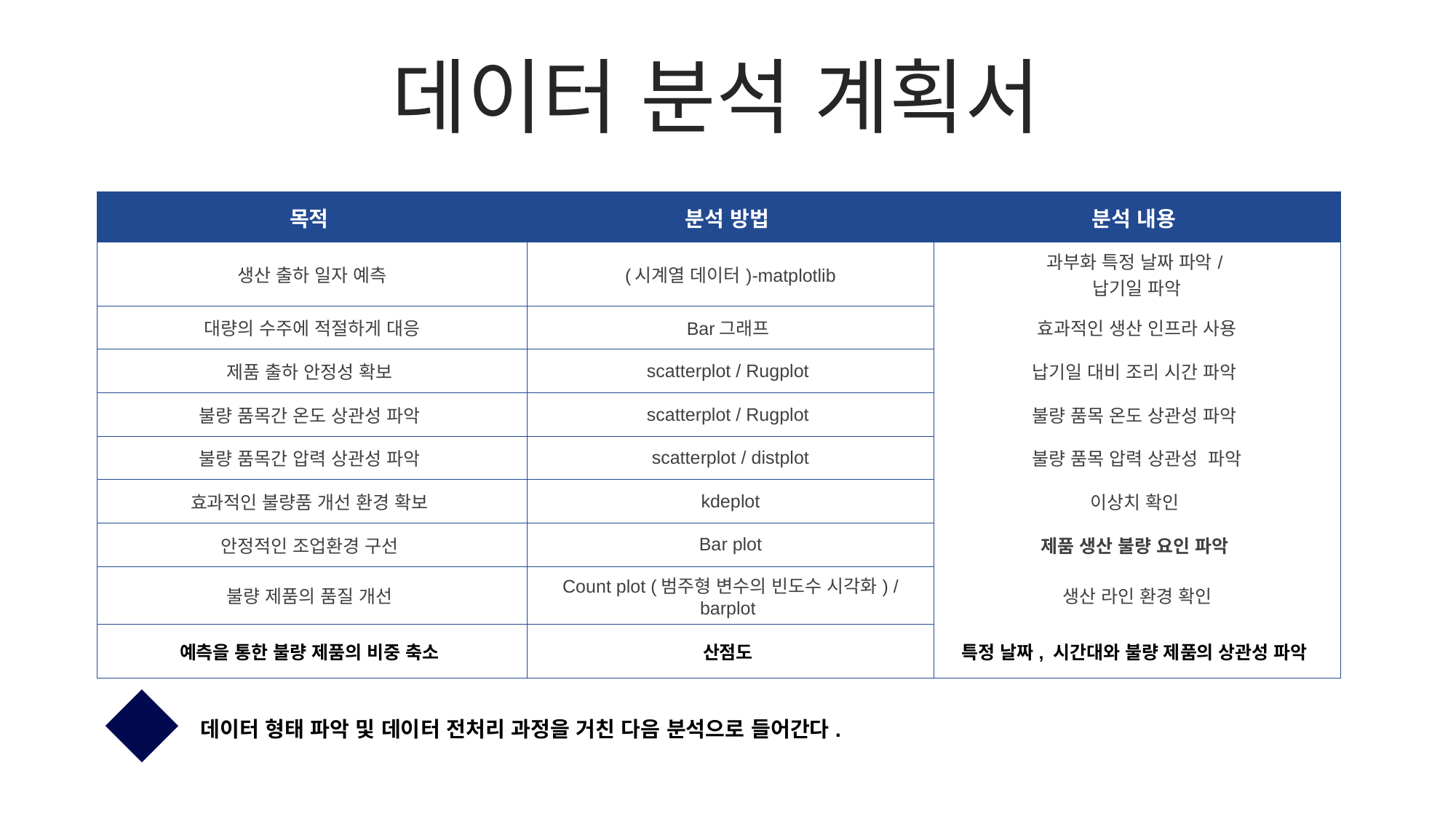

데이터 분석 계획서
| 목적 | 분석 방법 | 분석 내용 |
| --- | --- | --- |
| 생산 출하 일자 예측 | (시계열 데이터)-matplotlib | 과부화 특정 날짜 파악/ 납기일 파악 |
| 대량의 수주에 적절하게 대응 | Bar그래프 | 효과적인 생산 인프라 사용 |
| 제품 출하 안정성 확보 | scatterplot / Rugplot | 납기일 대비 조리 시간 파악 |
| 불량 품목간 온도 상관성 파악 | scatterplot / Rugplot | 불량 품목 온도 상관성 파악 |
| 불량 품목간 압력 상관성 파악 | scatterplot / distplot | 불량 품목 압력 상관성 파악 |
| 효과적인 불량품 개선 환경 확보 | kdeplot | 이상치 확인 |
| 안정적인 조업환경 구선 | Bar plot | 제품 생산 불량 요인 파악 |
| 불량 제품의 품질 개선 | Count plot (범주형 변수의 빈도수 시각화) / barplot | 생산 라인 환경 확인 |
| 예측을 통한 불량 제품의 비중 축소 | 산점도 | 특정 날짜, 시간대와 불량 제품의 상관성 파악 |

데이터 형태 파악 및 데이터 전처리 과정을 거친 다음 분석으로 들어간다.